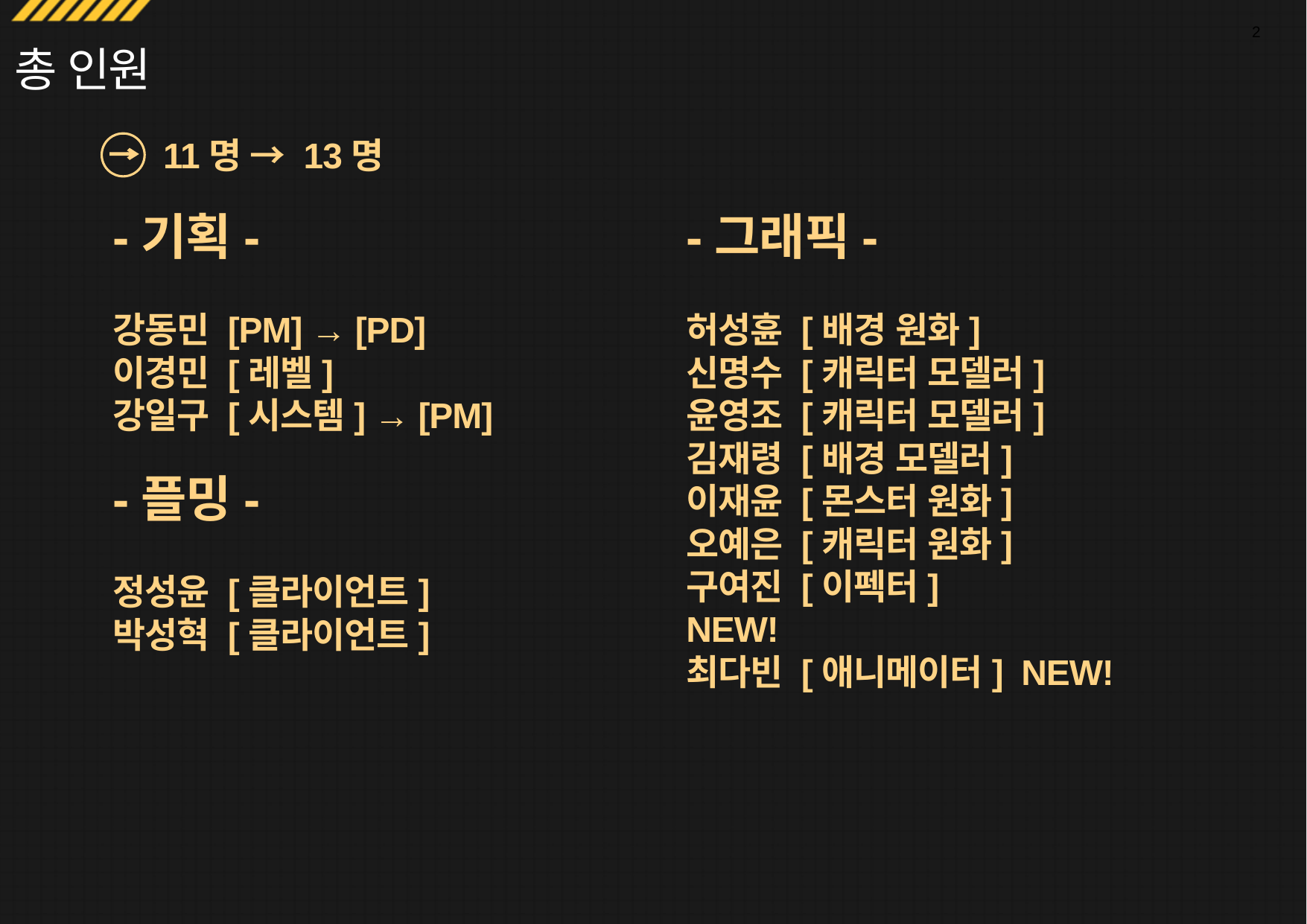

2
총 인원
11명 → 13명

-기획-

강동민 [PM] → [PD]
이경민 [레벨]
강일구 [시스템] → [PM]
-그래픽-

허성휸 [배경 원화]
신명수 [캐릭터 모델러]
윤영조 [캐릭터 모델러]
김재령 [배경 모델러]
이재윤 [몬스터 원화]
오예은 [캐릭터 원화]
구여진 [이펙터]	        	NEW!
최다빈 [애니메이터]	NEW!
-플밍-

정성윤 [클라이언트]
박성혁 [클라이언트]